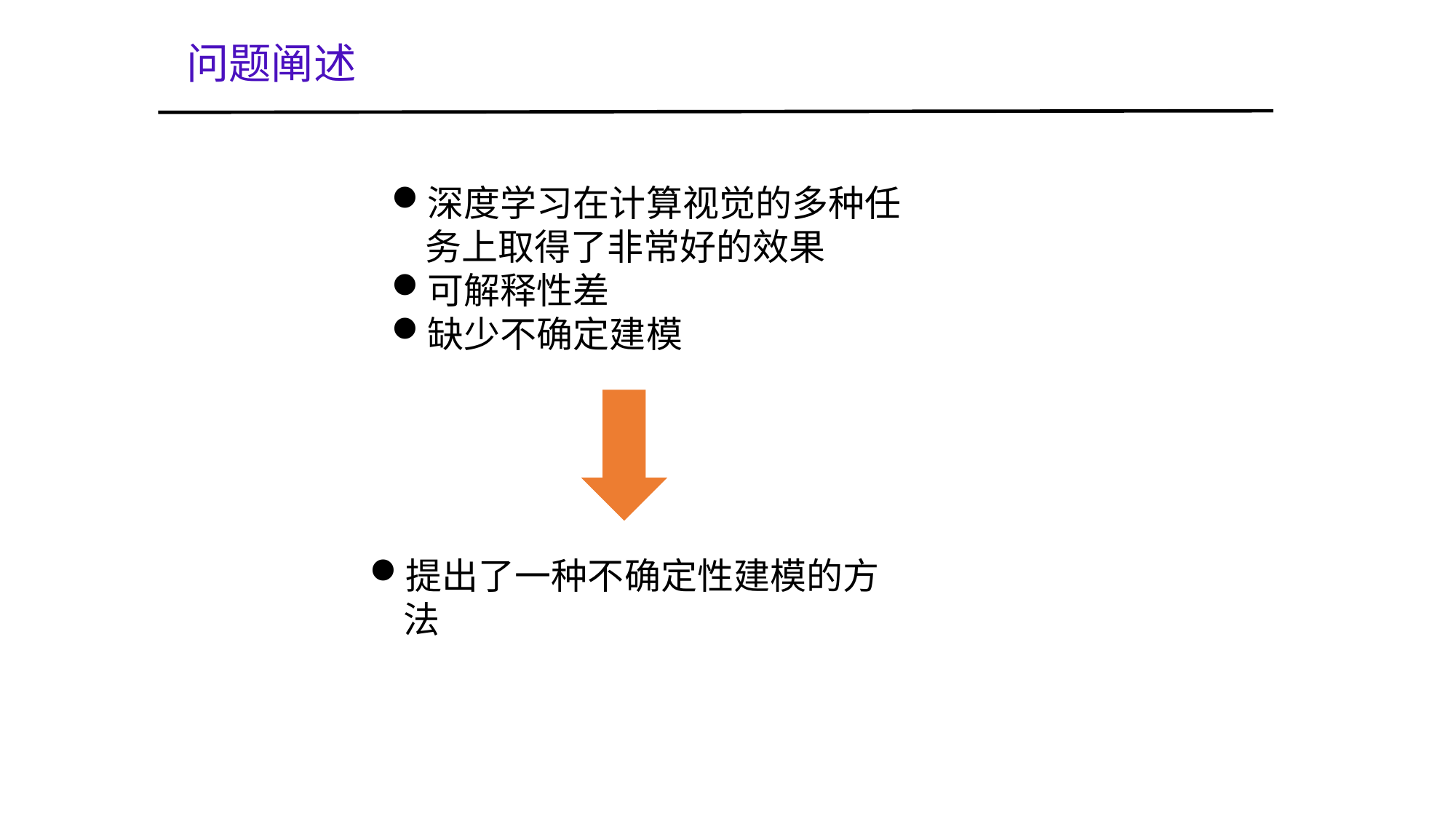

问题阐述
深度学习在计算视觉的多种任务上取得了非常好的效果
可解释性差
缺少不确定建模

提出了一种不确定性建模的方法